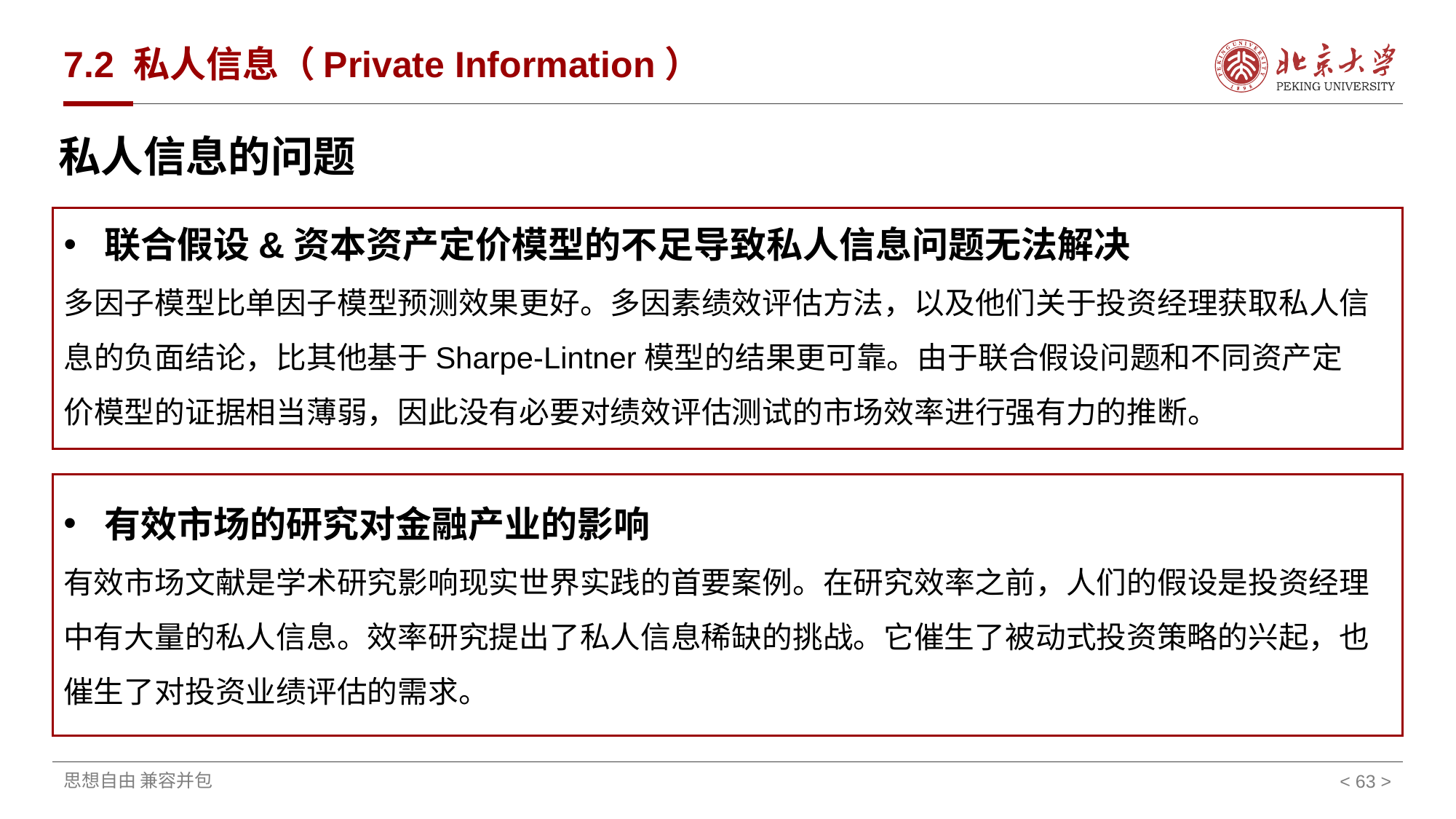

# 7.2 私人信息（Private Information）
私人信息的问题
联合假设&资本资产定价模型的不足导致私人信息问题无法解决
多因子模型比单因子模型预测效果更好。多因素绩效评估方法，以及他们关于投资经理获取私人信息的负面结论，比其他基于Sharpe-Lintner模型的结果更可靠。由于联合假设问题和不同资产定价模型的证据相当薄弱，因此没有必要对绩效评估测试的市场效率进行强有力的推断。

有效市场的研究对金融产业的影响
有效市场文献是学术研究影响现实世界实践的首要案例。在研究效率之前，人们的假设是投资经理中有大量的私人信息。效率研究提出了私人信息稀缺的挑战。它催生了被动式投资策略的兴起，也催生了对投资业绩评估的需求。

< 63 >